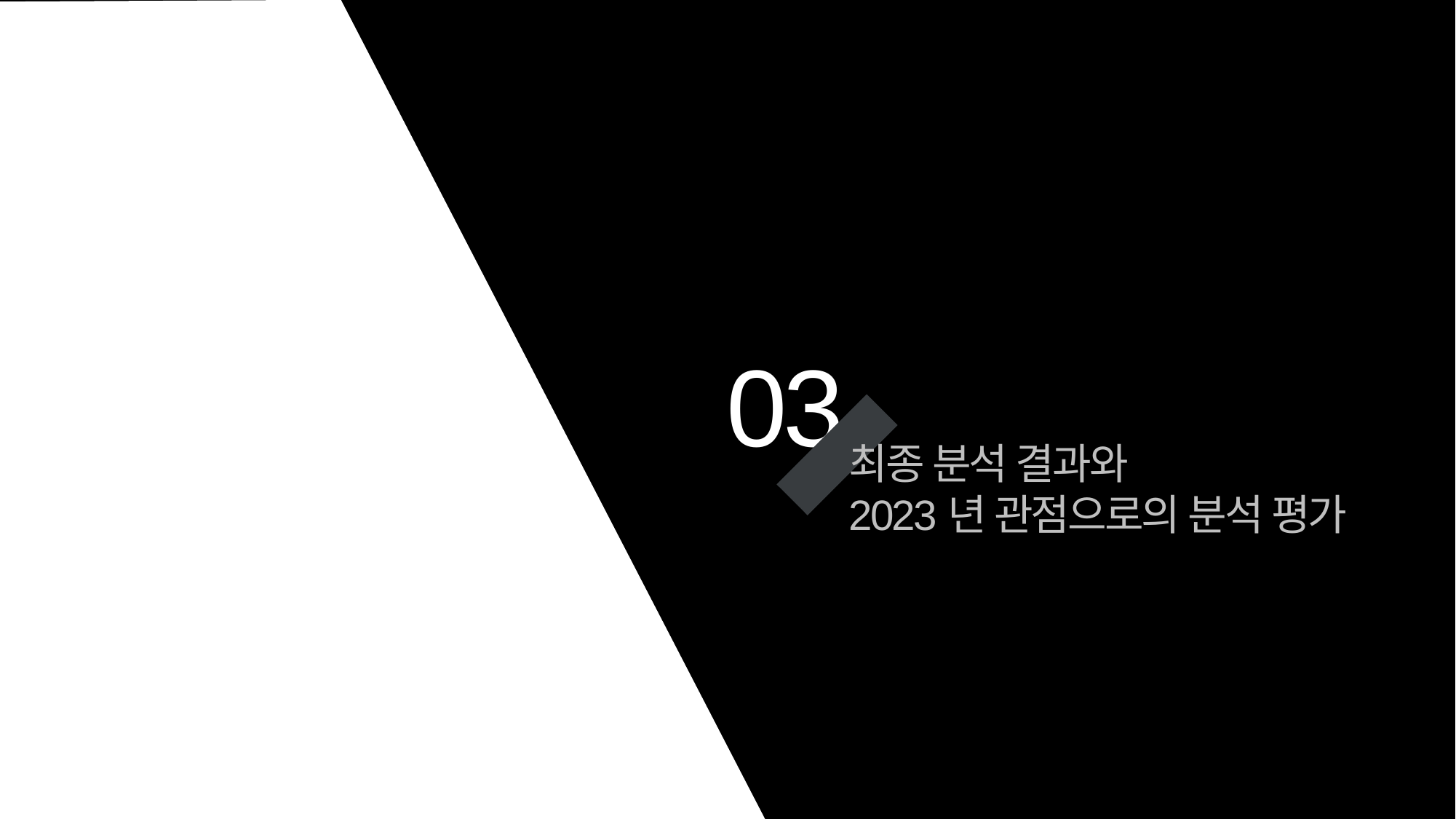

코드스테이츠 AI프로젝트
03

최종 분석 결과와
2023년 관점으로의 분석 평가